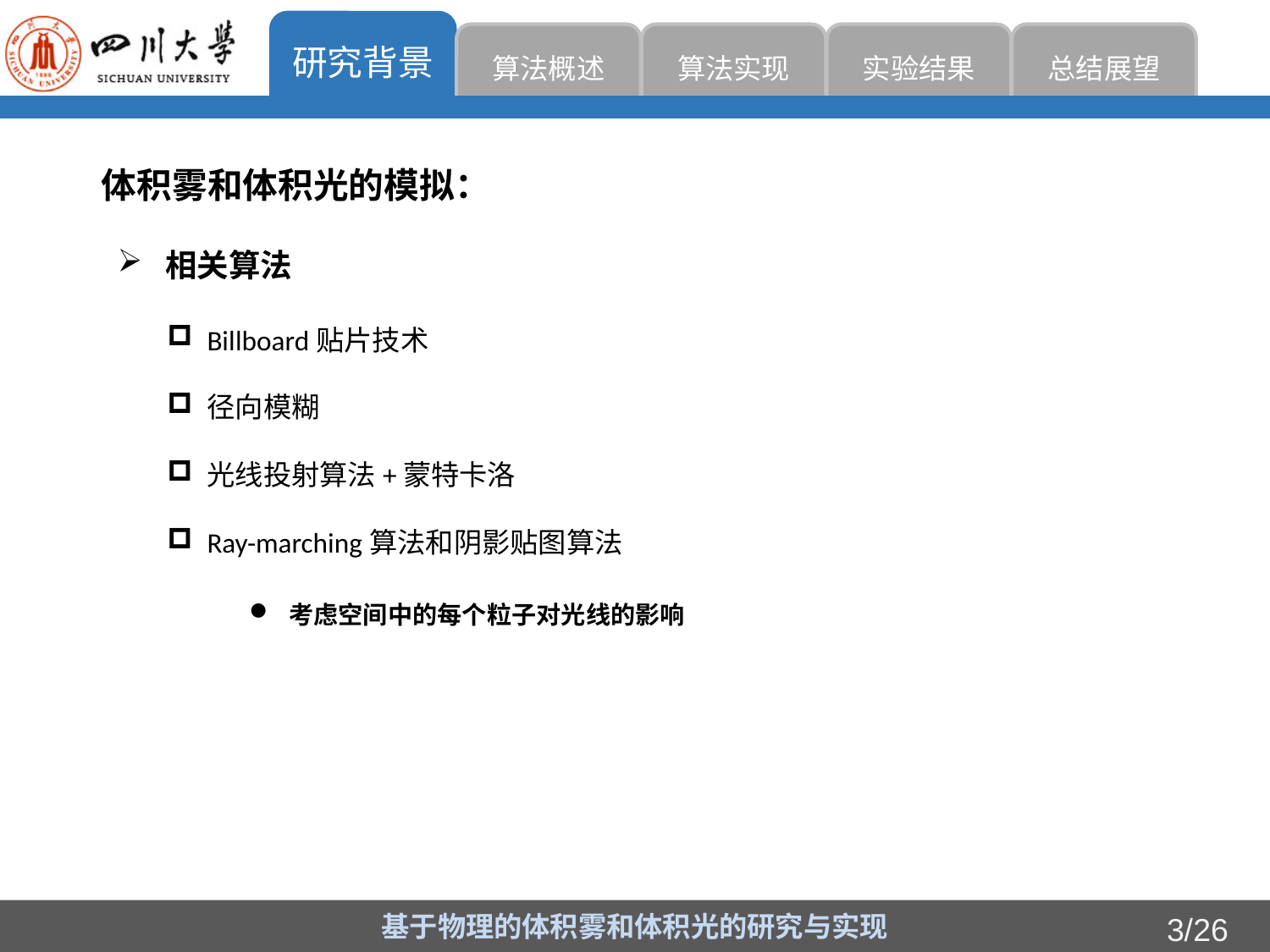

研究背景
算法概述
算法实现
实验结果
总结展望

体积雾和体积光的模拟：
相关算法
Billboard贴片技术

径向模糊

光线投射算法+蒙特卡洛

Ray-marching算法和阴影贴图算法
考虑空间中的每个粒子对光线的影响
基于物理的体积雾和体积光的研究与实现
3/26